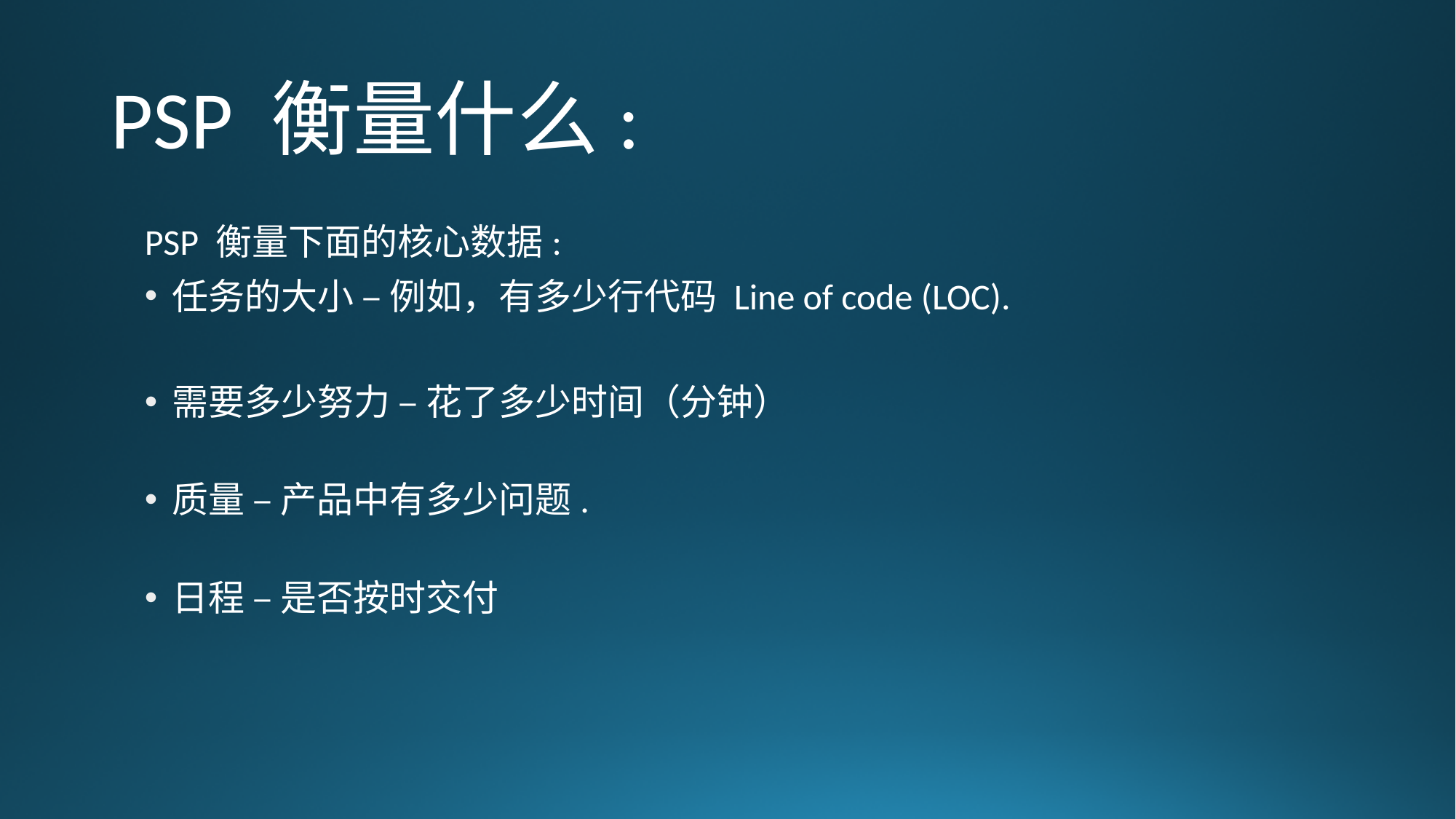

# PSP 衡量什么:
PSP 衡量下面的核心数据:
任务的大小 – 例如，有多少行代码 Line of code (LOC).

需要多少努力 – 花了多少时间（分钟）

质量 – 产品中有多少问题.

日程 – 是否按时交付